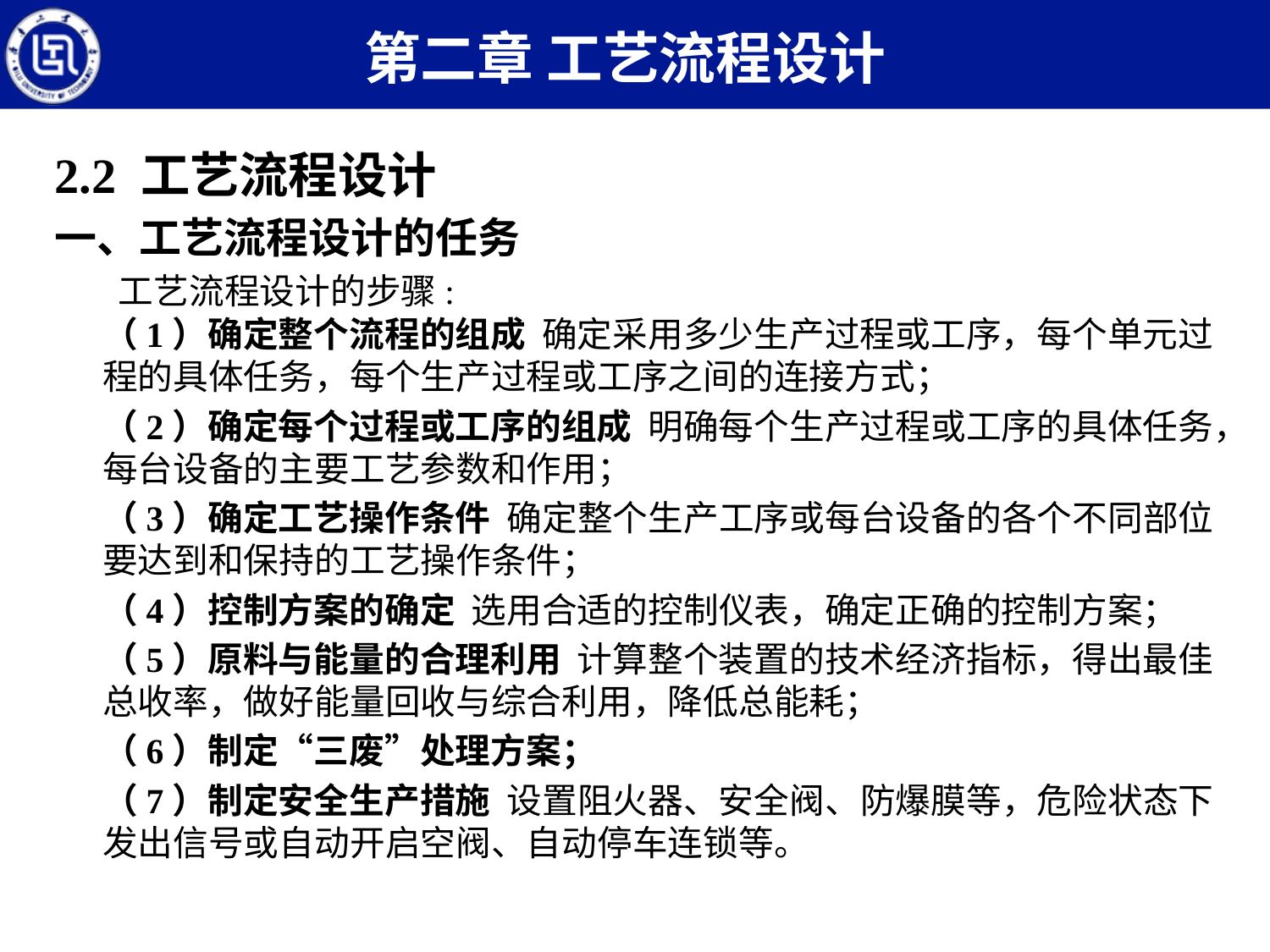

第二章 工艺流程设计
2.2 工艺流程设计
一、工艺流程设计的任务
工艺流程设计的步骤:
	（1）确定整个流程的组成  确定采用多少生产过程或工序，每个单元过程的具体任务，每个生产过程或工序之间的连接方式；
	（2）确定每个过程或工序的组成  明确每个生产过程或工序的具体任务，每台设备的主要工艺参数和作用；
	（3）确定工艺操作条件  确定整个生产工序或每台设备的各个不同部位要达到和保持的工艺操作条件；
	（4）控制方案的确定  选用合适的控制仪表，确定正确的控制方案；
	（5）原料与能量的合理利用  计算整个装置的技术经济指标，得出最佳总收率，做好能量回收与综合利用，降低总能耗；
	（6）制定“三废”处理方案；
	（7）制定安全生产措施  设置阻火器、安全阀、防爆膜等，危险状态下发出信号或自动开启空阀、自动停车连锁等。